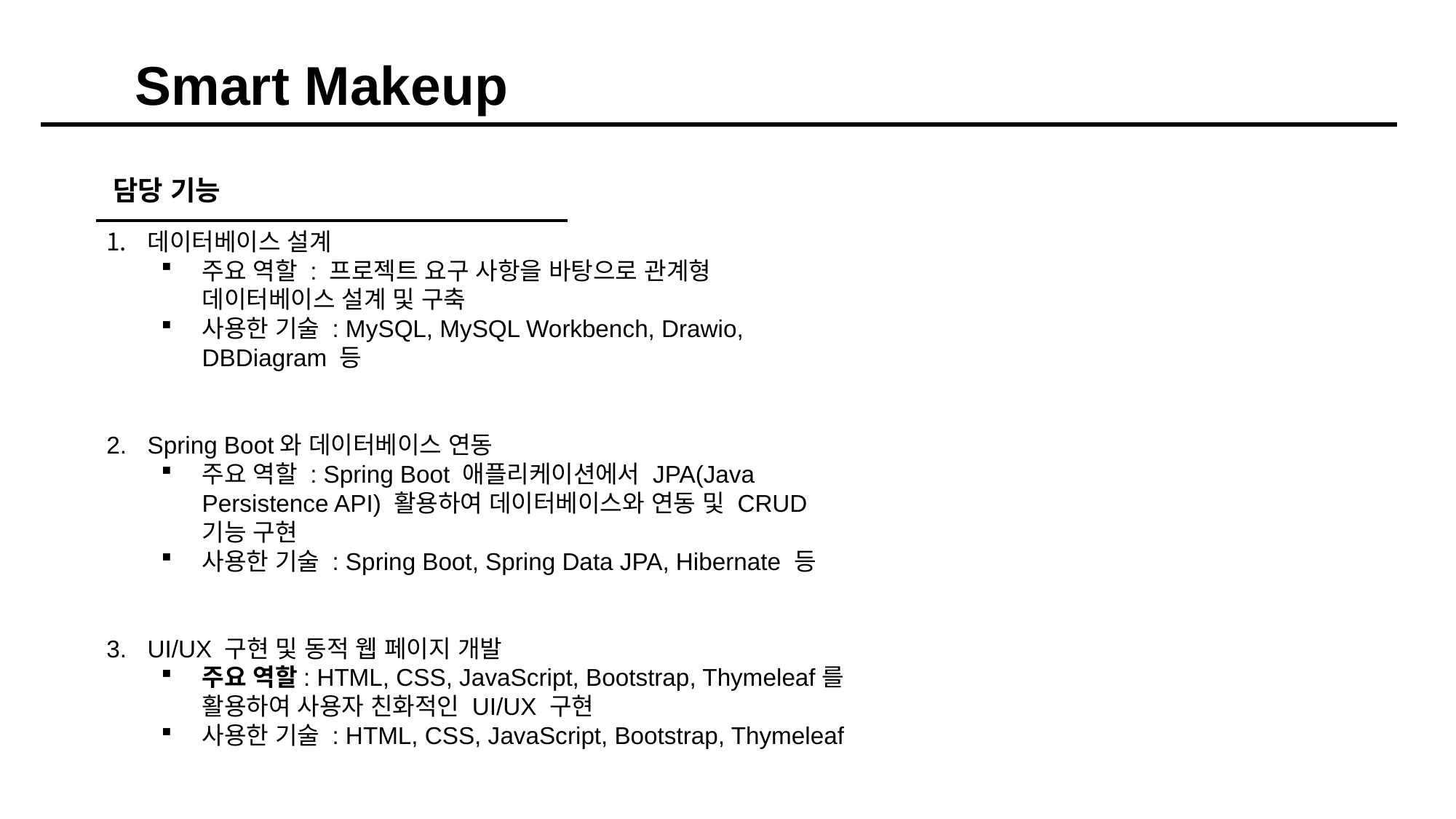

Smart Makeup
담당 기능
데이터베이스 설계
주요 역할 : 프로젝트 요구 사항을 바탕으로 관계형 데이터베이스 설계 및 구축
사용한 기술 : MySQL, MySQL Workbench, Drawio, DBDiagram 등

Spring Boot와 데이터베이스 연동
주요 역할 : Spring Boot 애플리케이션에서 JPA(Java Persistence API) 활용하여 데이터베이스와 연동 및 CRUD 기능 구현
사용한 기술 : Spring Boot, Spring Data JPA, Hibernate 등

UI/UX 구현 및 동적 웹 페이지 개발
주요 역할: HTML, CSS, JavaScript, Bootstrap, Thymeleaf를 활용하여 사용자 친화적인 UI/UX 구현
사용한 기술 : HTML, CSS, JavaScript, Bootstrap, Thymeleaf